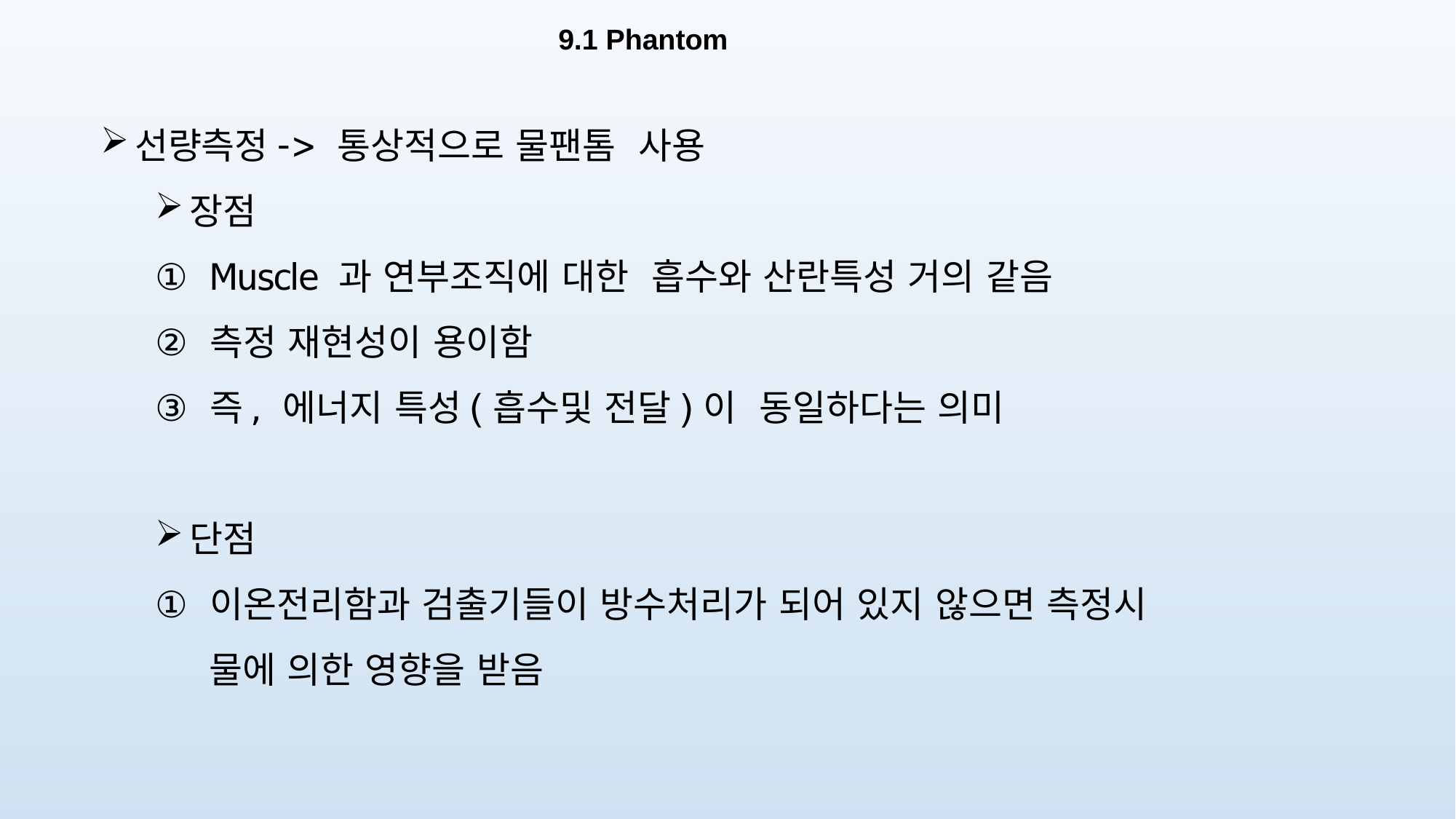

# 9.1 Phantom
선량측정-> 통상적으로 물팬톰  사용
장점
Muscle 과 연부조직에 대한  흡수와 산란특성 거의 같음
측정 재현성이 용이함
즉, 에너지 특성(흡수및 전달)이  동일하다는 의미

단점
이온전리함과 검출기들이 방수처리가 되어 있지 않으면 측정시
    물에 의한 영향을 받음